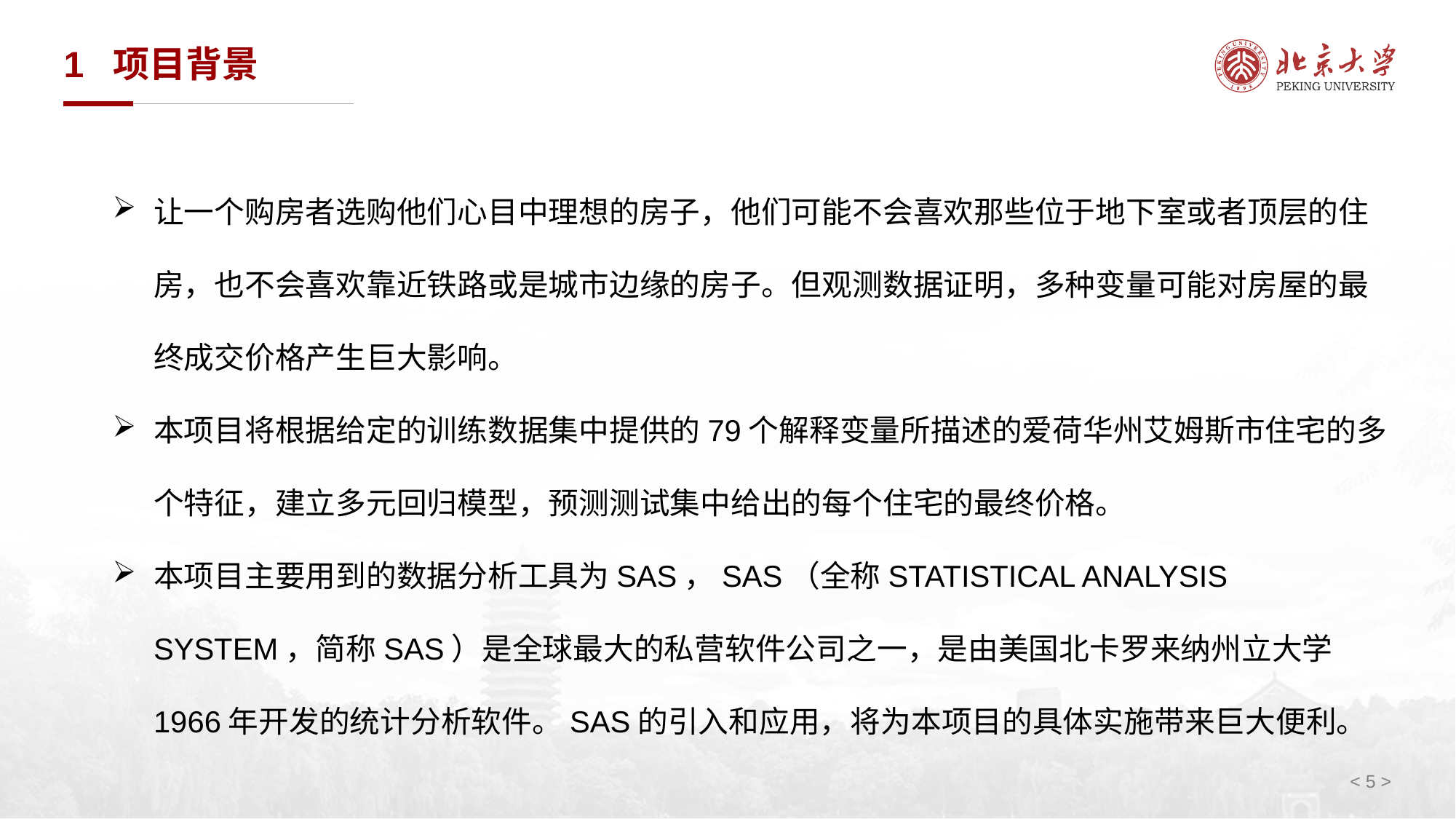

# 1  项目背景
让一个购房者选购他们心目中理想的房子，他们可能不会喜欢那些位于地下室或者顶层的住房，也不会喜欢靠近铁路或是城市边缘的房子。但观测数据证明，多种变量可能对房屋的最终成交价格产生巨大影响。
本项目将根据给定的训练数据集中提供的79个解释变量所描述的爱荷华州艾姆斯市住宅的多个特征，建立多元回归模型，预测测试集中给出的每个住宅的最终价格。
本项目主要用到的数据分析工具为SAS，SAS（全称STATISTICAL ANALYSIS SYSTEM，简称SAS）是全球最大的私营软件公司之一，是由美国北卡罗来纳州立大学1966年开发的统计分析软件。SAS的引入和应用，将为本项目的具体实施带来巨大便利。
< 5 >